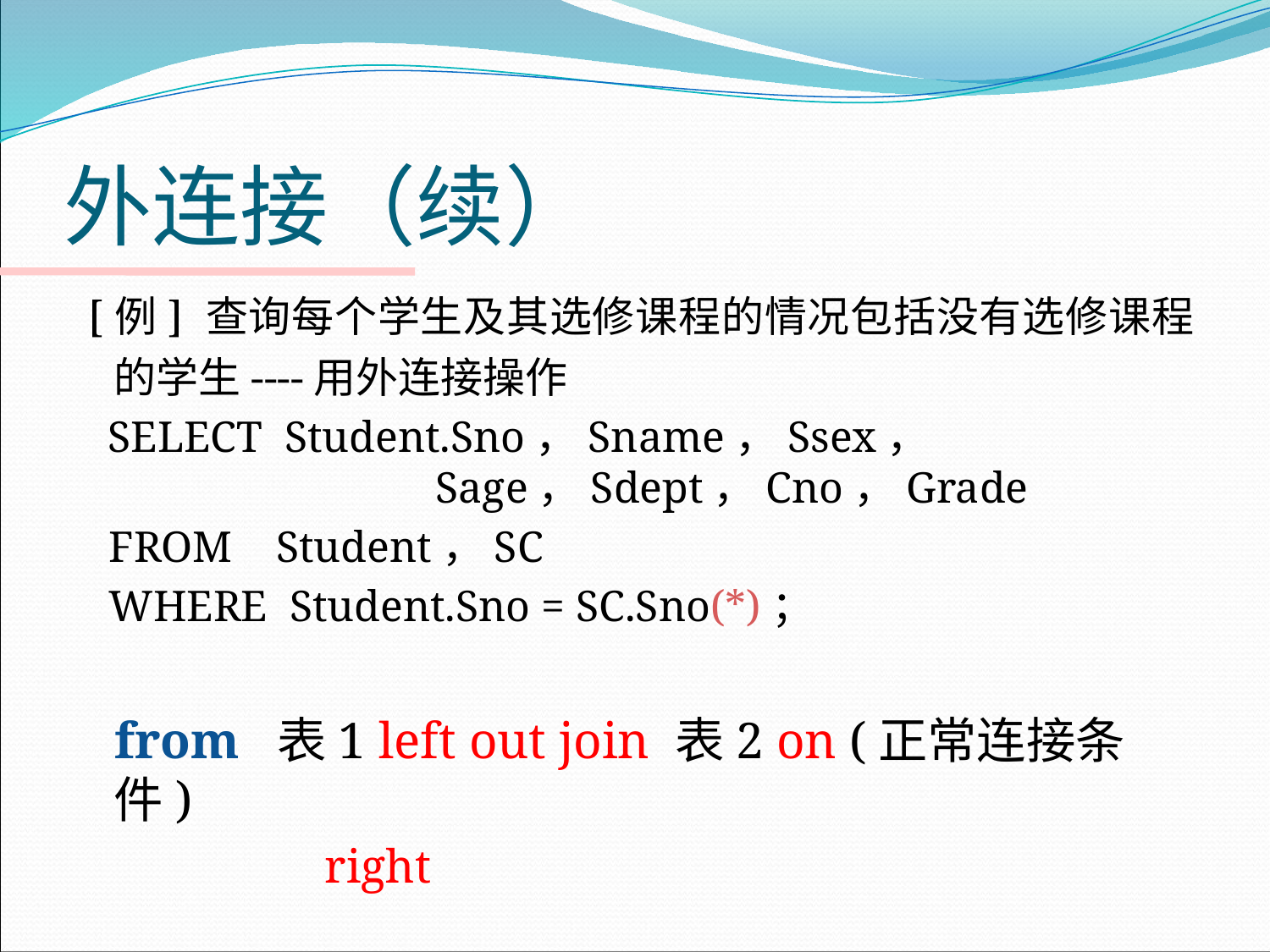

# 外连接（续）
 [例] 查询每个学生及其选修课程的情况包括没有选修课程的学生----用外连接操作
SELECT  Student.Sno，Sname，Ssex，			  Sage，Sdept，Cno，Grade
   FROM    Student，SC
   WHERE  Student.Sno = SC.Sno(*)；

   from  表1 left out join 表2 on (正常连接条件)
                     right

304